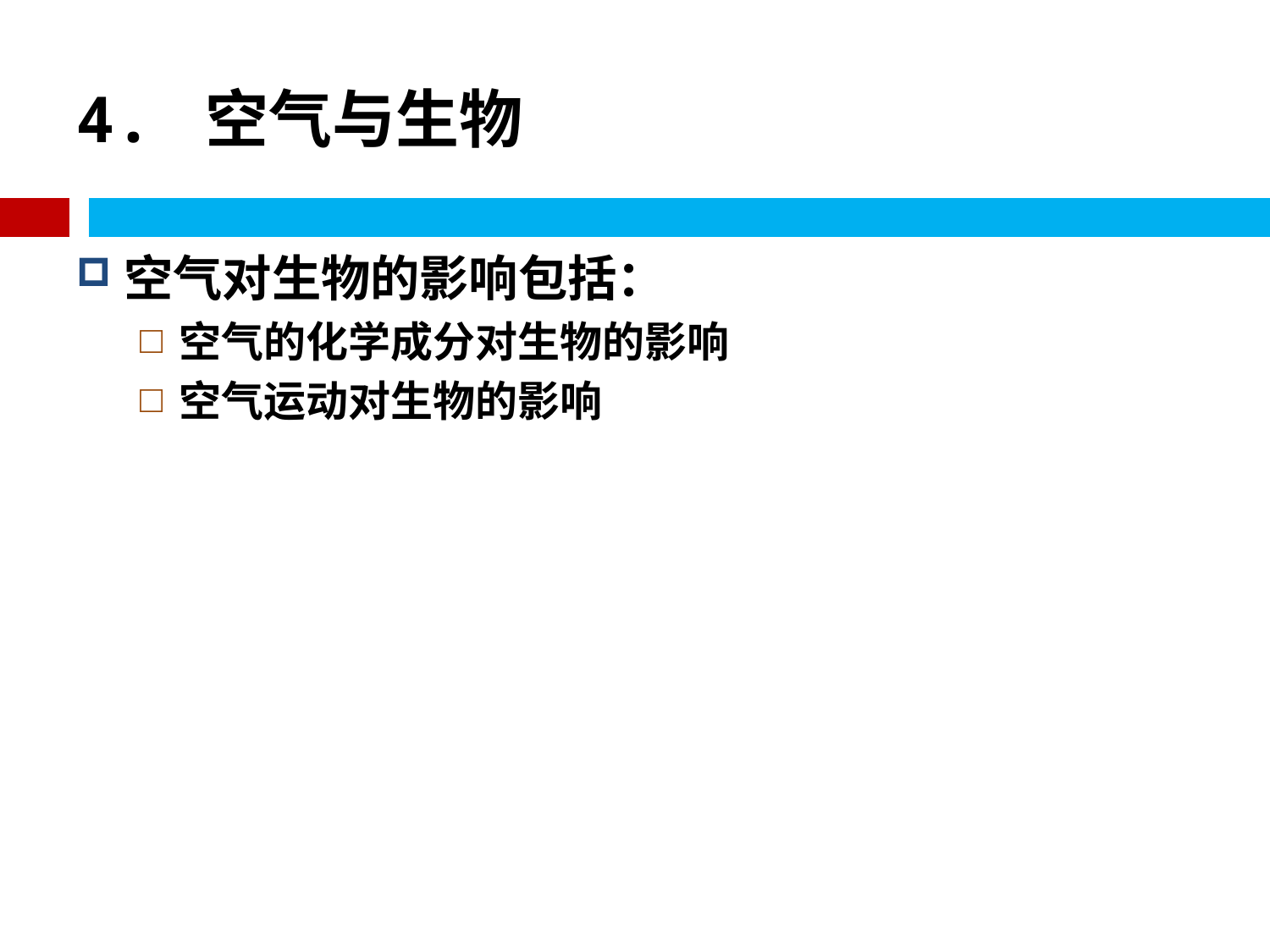

# 4. 空气与生物
空气对生物的影响包括：
空气的化学成分对生物的影响
空气运动对生物的影响